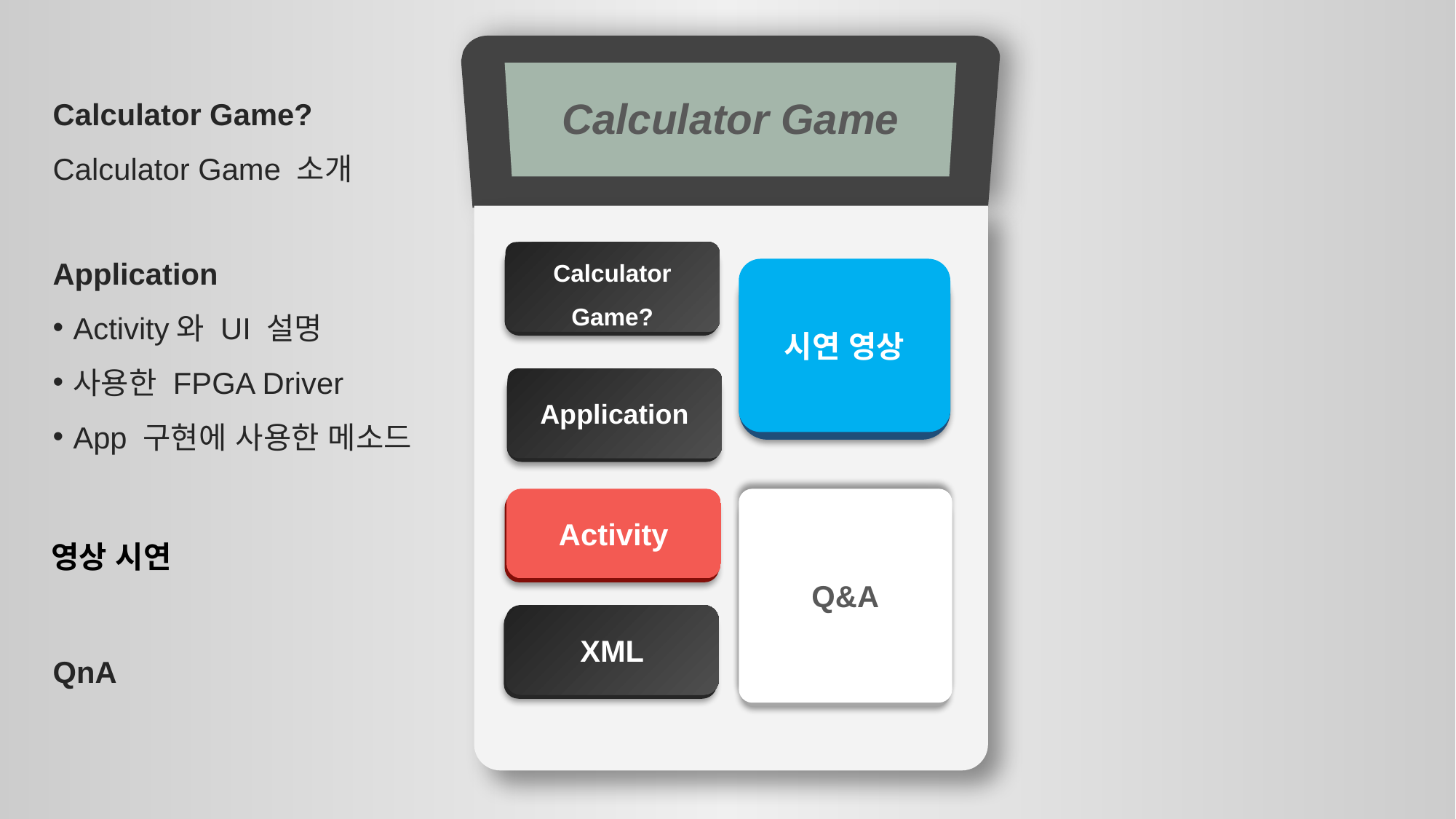

Calculator Game?
Calculator Game 소개

Calculator Game

Calculator Game?

시연 영상

Application
Activity와 UI 설명
사용한 FPGA Driver
App 구현에 사용한 메소드
Application

영상 시연
Activity

Q&A

QnA
XML